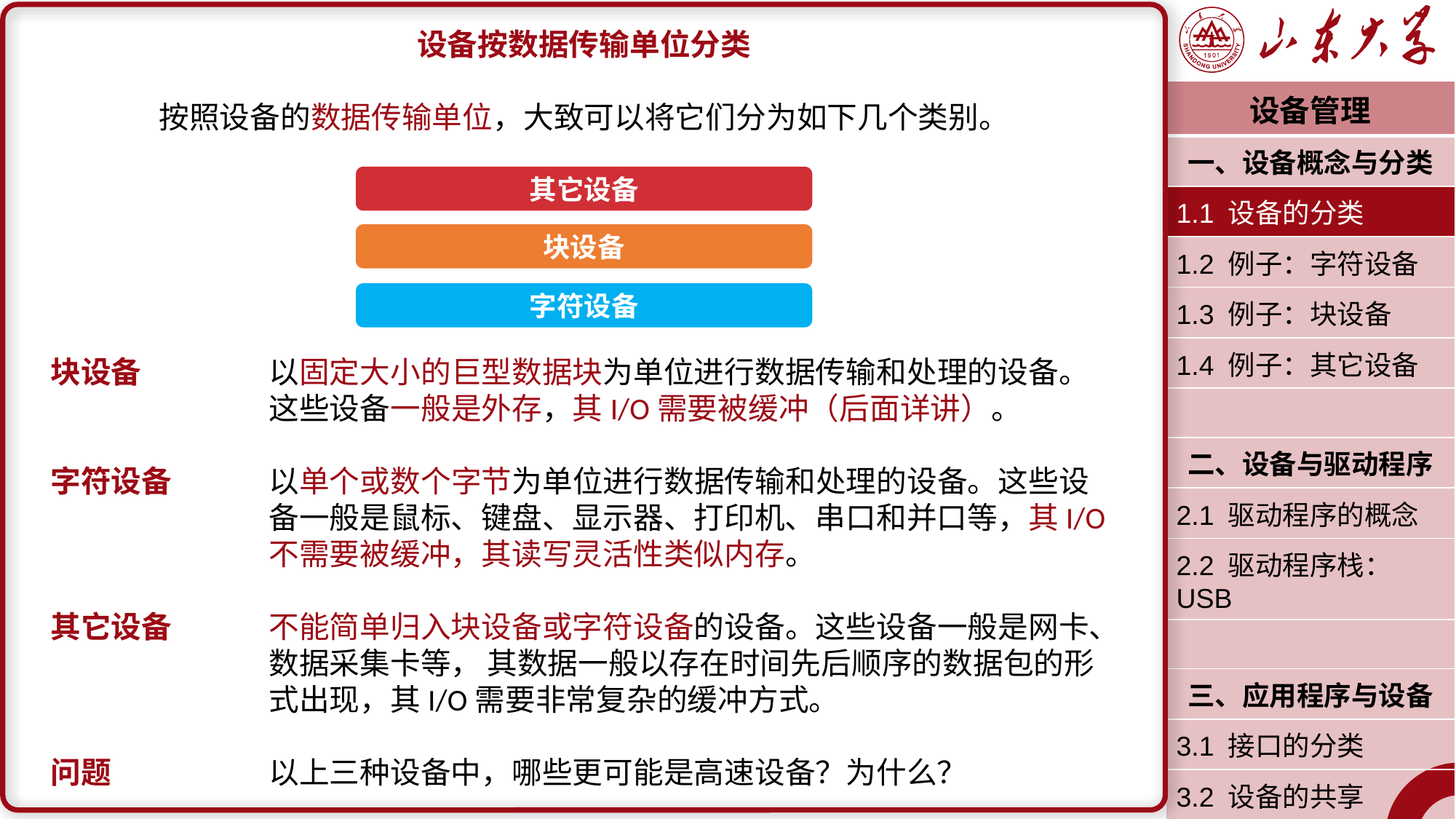

设备按数据传输单位分类

按照设备的数据传输单位，大致可以将它们分为如下几个类别。

块设备		以固定大小的巨型数据块为单位进行数据传输和处理的设备。		这些设备一般是外存，其I/O需要被缓冲（后面详讲）。

字符设备	以单个或数个字节为单位进行数据传输和处理的设备。这些设		备一般是鼠标、键盘、显示器、打印机、串口和并口等，其I/O		不需要被缓冲，其读写灵活性类似内存。

其它设备	不能简单归入块设备或字符设备的设备。这些设备一般是网卡、		数据采集卡等，	其数据一般以存在时间先后顺序的数据包的形		式出现，其I/O需要非常复杂的缓冲方式。

问题		以上三种设备中，哪些更可能是高速设备？为什么？
| 设备管理 |
| --- |
| 一、设备概念与分类 |
| 1.1 设备的分类 |
| 1.2 例子：字符设备 |
| 1.3 例子：块设备 |
| 1.4 例子：其它设备 |
|  |
| 二、设备与驱动程序 |
| 2.1 驱动程序的概念 |
| 2.2 驱动程序栈：USB |
|  |
| 三、应用程序与设备 |
| 3.1 接口的分类 |
| 3.2 设备的共享 |
| 潘润宇 2023.04 |
其它设备
块设备
字符设备